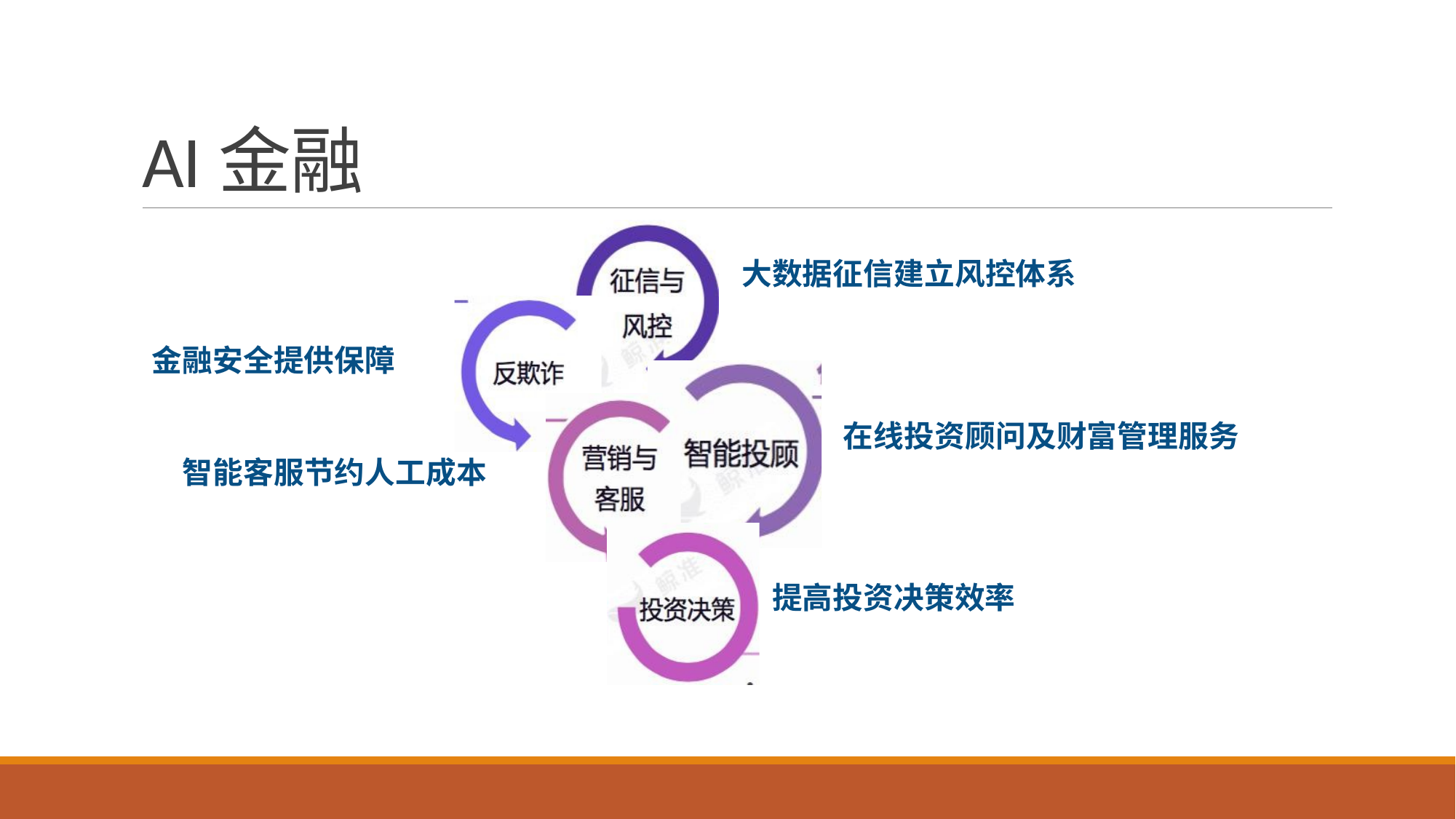

# AI金融

大数据征信建立风控体系
金融安全提供保障
在线投资顾问及财富管理服务
智能客服节约人工成本
提高投资决策效率